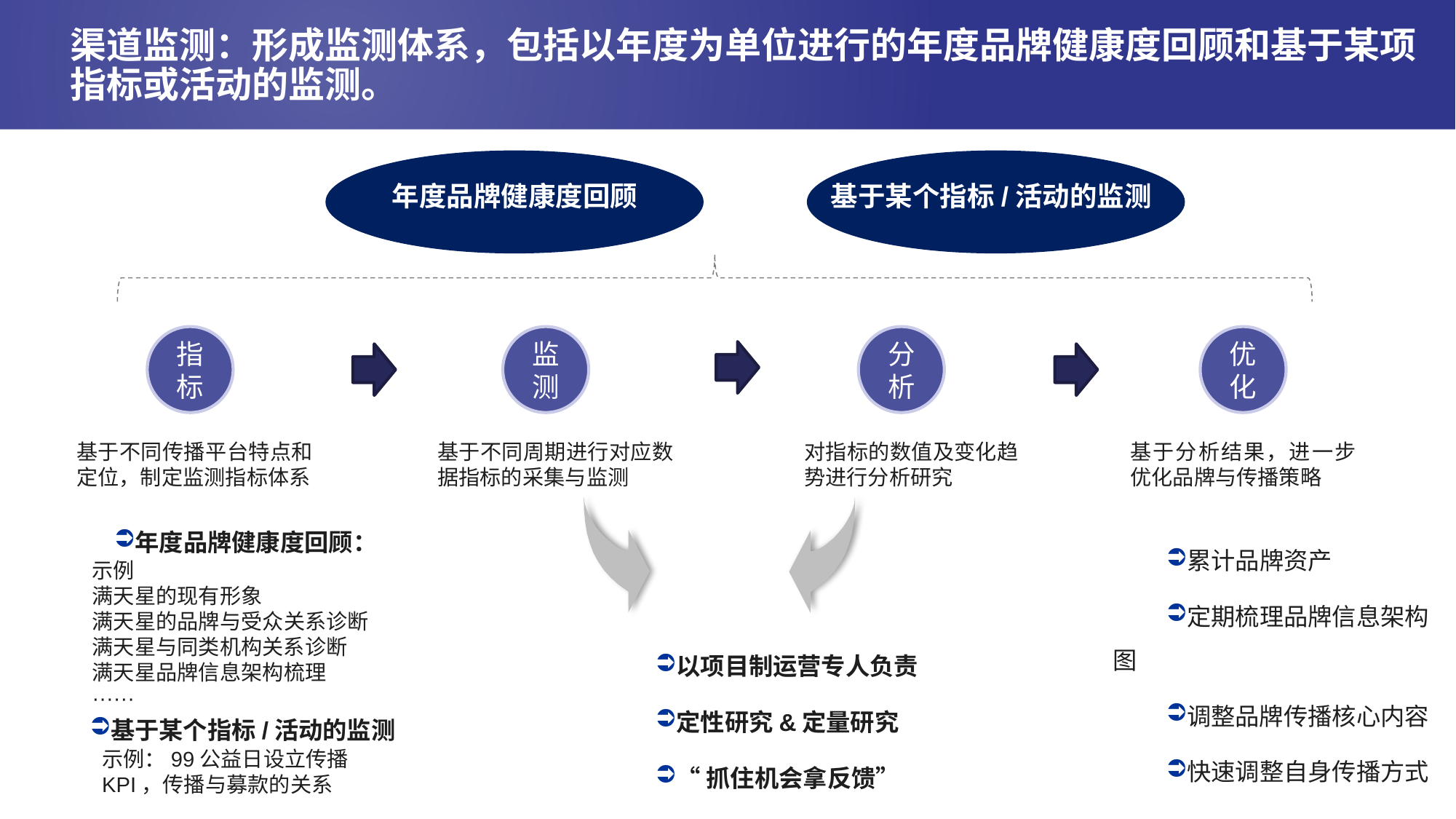

# 渠道监测：形成监测体系，包括以年度为单位进行的年度品牌健康度回顾和基于某项指标或活动的监测。

年度品牌健康度回顾

基于某个指标/活动的监测
指标
监测
分析
优化

基于不同传播平台特点和定位，制定监测指标体系
基于不同周期进行对应数据指标的采集与监测
对指标的数值及变化趋势进行分析研究
基于分析结果，进一步优化品牌与传播策略

年度品牌健康度回顾：
累计品牌资产
定期梳理品牌信息架构图
调整品牌传播核心内容
快速调整自身传播方式
示例
满天星的现有形象
满天星的品牌与受众关系诊断
满天星与同类机构关系诊断
满天星品牌信息架构梳理
······
以项目制运营专人负责
定性研究&定量研究
“抓住机会拿反馈”
基于某个指标/活动的监测
示例：99公益日设立传播KPI，传播与募款的关系